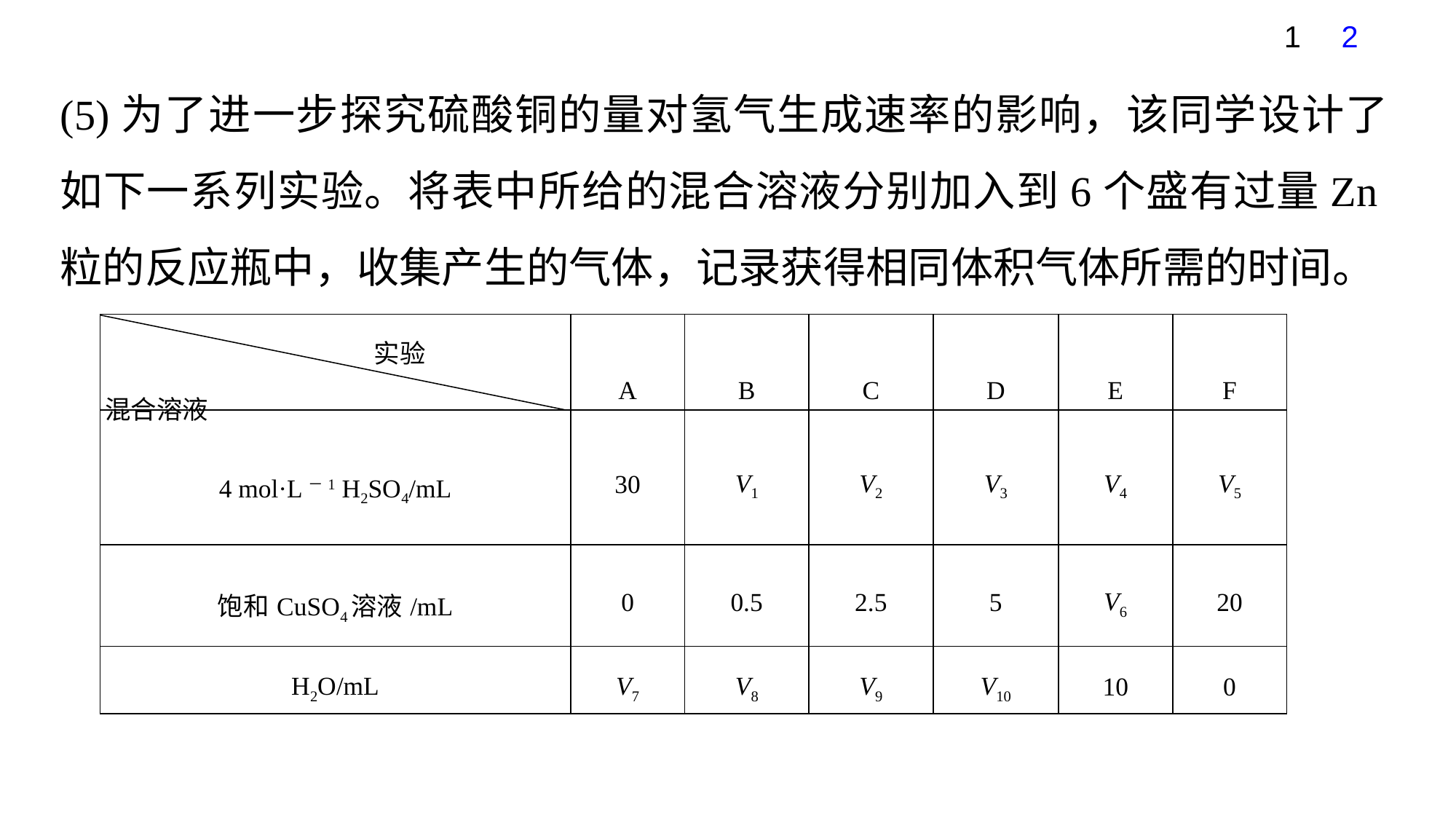

1
2
(5)为了进一步探究硫酸铜的量对氢气生成速率的影响，该同学设计了如下一系列实验。将表中所给的混合溶液分别加入到6个盛有过量Zn粒的反应瓶中，收集产生的气体，记录获得相同体积气体所需的时间。
| 实验 混合溶液 | A | B | C | D | E | F |
| --- | --- | --- | --- | --- | --- | --- |
| 4 mol·L－1 H2SO4/mL | 30 | V1 | V2 | V3 | V4 | V5 |
| 饱和CuSO4溶液/mL | 0 | 0.5 | 2.5 | 5 | V6 | 20 |
| H2O/mL | V7 | V8 | V9 | V10 | 10 | 0 |